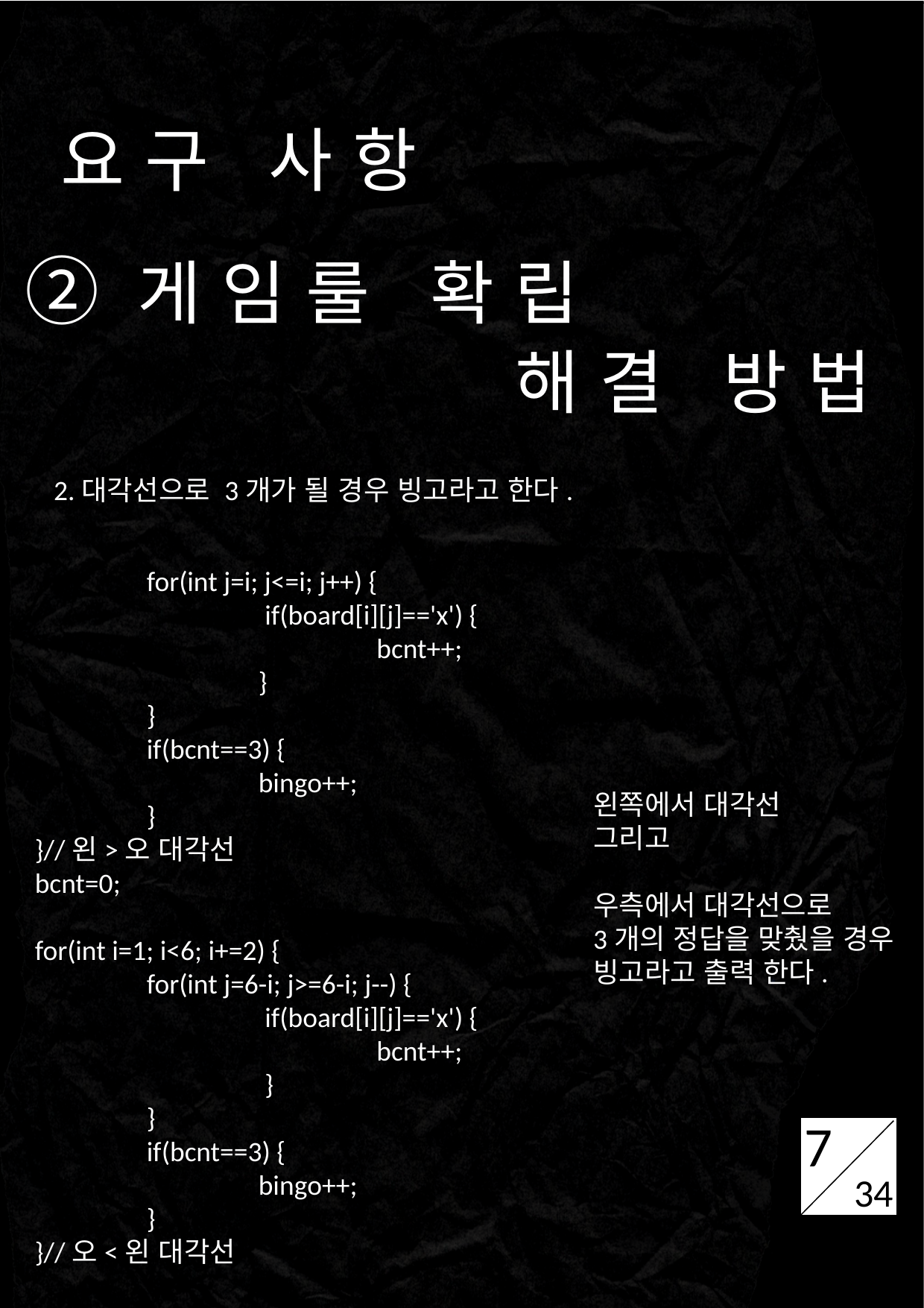

요구 사항

②게임룰 확립
해결 방법
WHAT WE DO?
2.대각선으로 3개가 될 경우 빙고라고 한다.

for(int i=1; i<6; i+=2) {
				for(int j=i; j<=i; j++) {
					 if(board[i][j]=='x') {
						 bcnt++;
					}
				}
				if(bcnt==3) {
					bingo++;
				}
			}//왼>오 대각선
			bcnt=0;

			for(int i=1; i<6; i+=2) {
				for(int j=6-i; j>=6-i; j--) {
					 if(board[i][j]=='x') {
						 bcnt++;
					 }
				}
				if(bcnt==3) {
					bingo++;
				}
			}//오<왼 대각선

7
왼쪽에서 대각선
그리고

우측에서 대각선으로
3개의 정답을 맞췄을 경우 빙고라고 출력 한다.

7
7

34